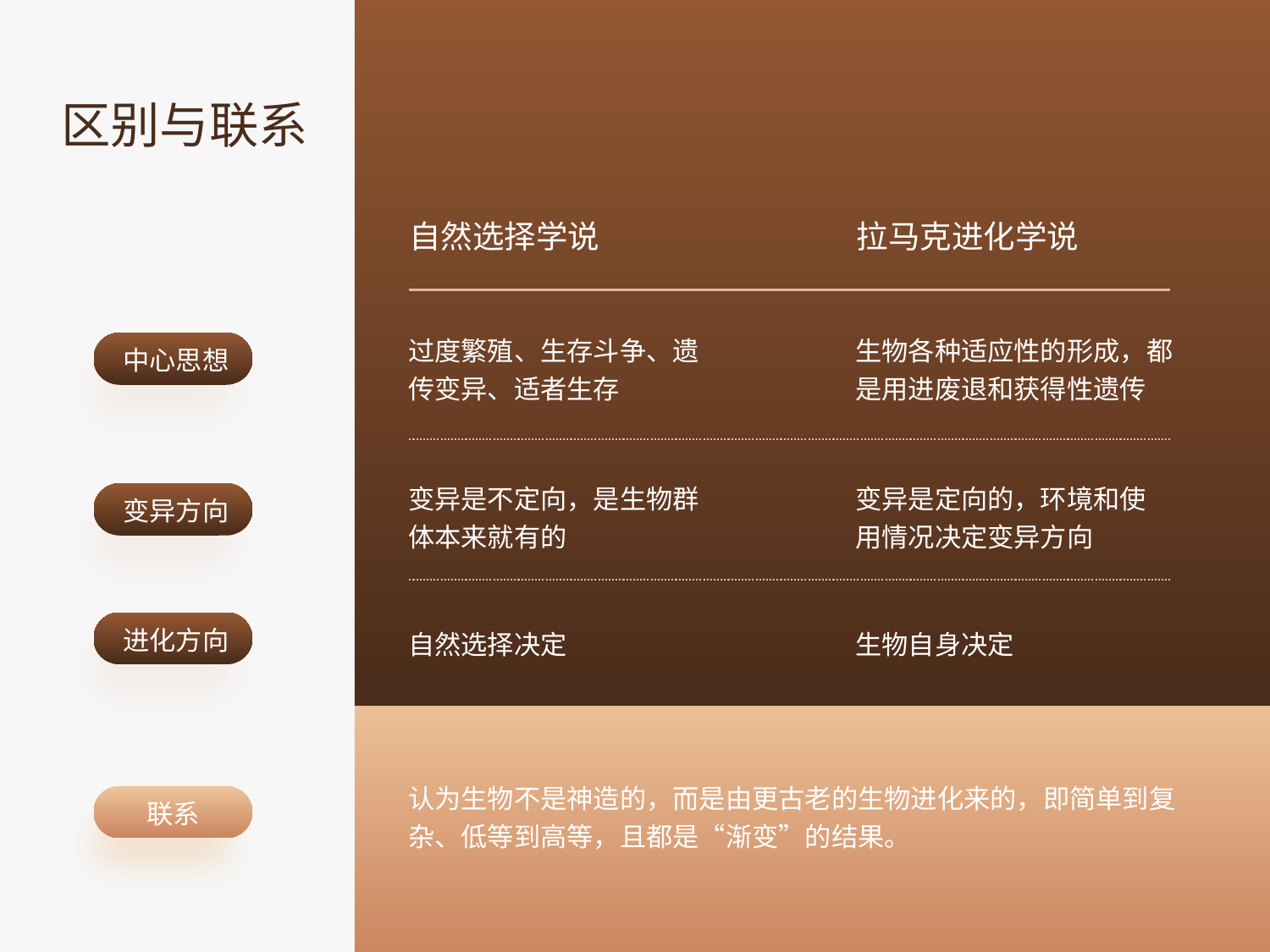

区别与联系
自然选择学说
拉马克进化学说
过度繁殖、生存斗争、遗传变异、适者生存
生物各种适应性的形成，都是用进废退和获得性遗传

中心思想
变异是不定向，是生物群体本来就有的
变异是定向的，环境和使用情况决定变异方向

变异方向

自然选择决定
生物自身决定
进化方向

认为生物不是神造的，而是由更古老的生物进化来的，即简单到复杂、低等到高等，且都是“渐变”的结果。

联系